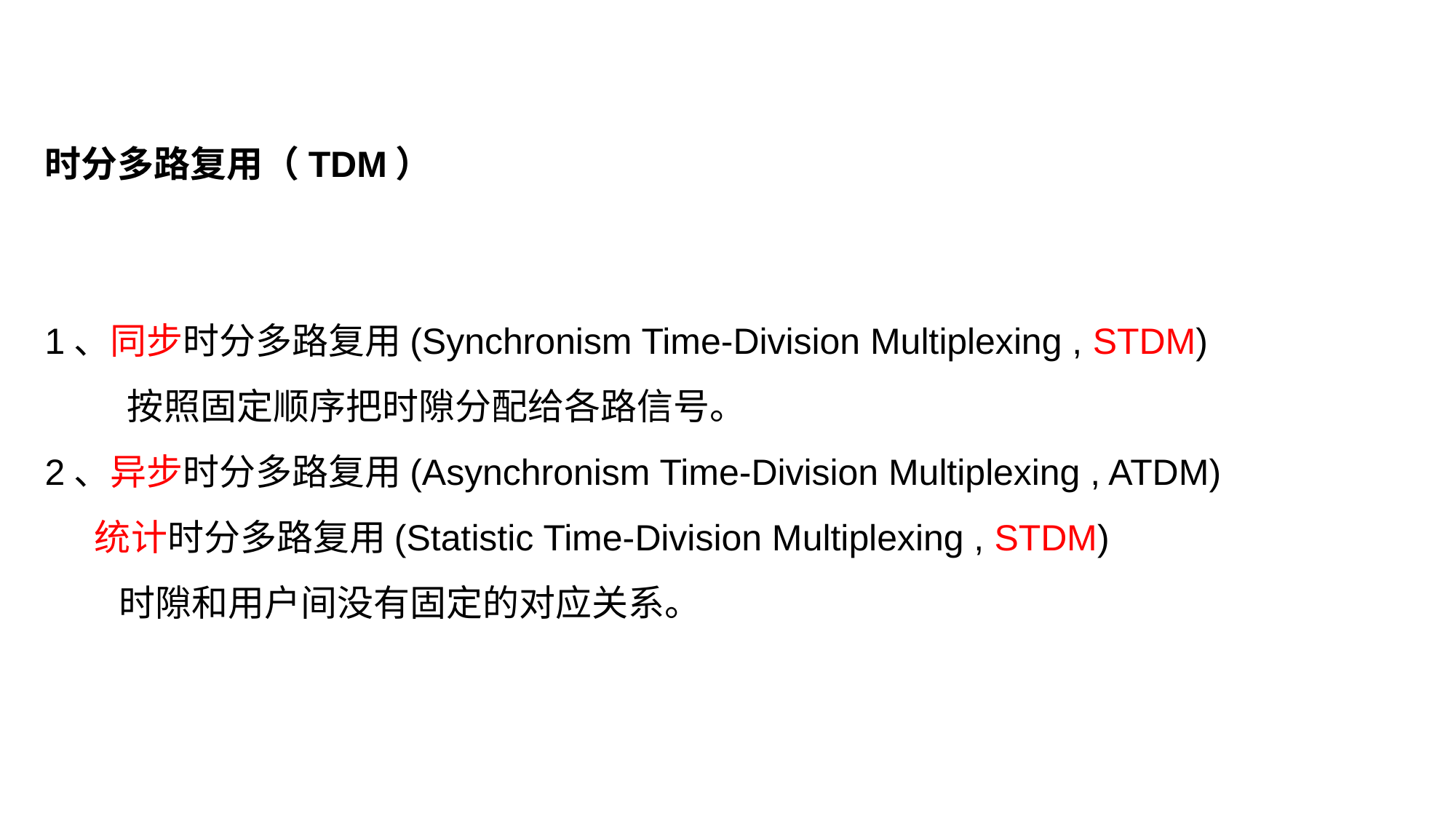

时分多路复用（TDM）
1、同步时分多路复用(Synchronism Time-Division Multiplexing , STDM)
         按照固定顺序把时隙分配给各路信号。
2、异步时分多路复用(Asynchronism Time-Division Multiplexing , ATDM)
     统计时分多路复用(Statistic Time-Division Multiplexing , STDM)
        时隙和用户间没有固定的对应关系。